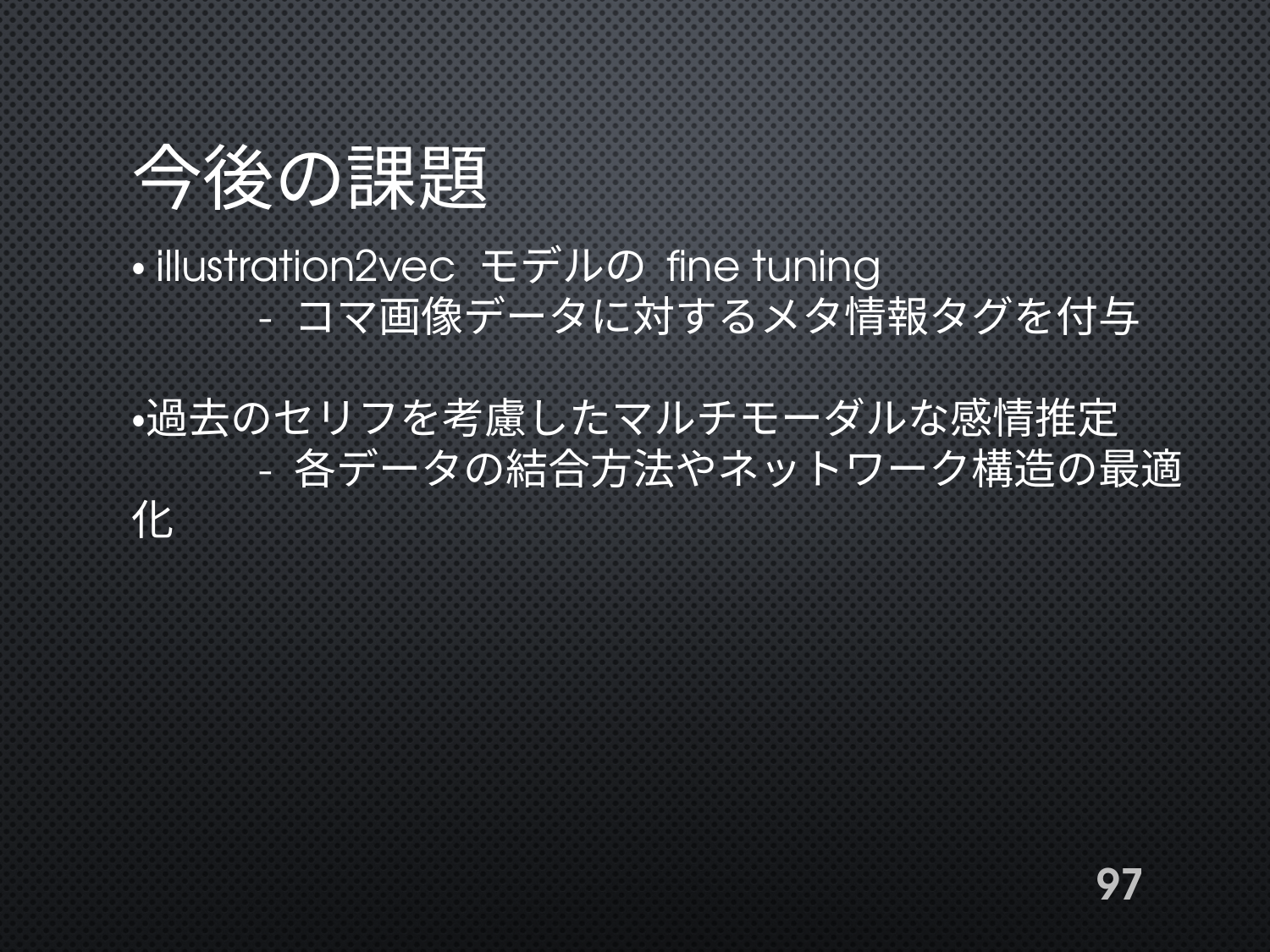

# 今後の課題
・illustration2vec モデルの fine tuning
	- コマ画像データに対するメタ情報タグを付与

・過去のセリフを考慮したマルチモーダルな感情推定
	- 各データの結合方法やネットワーク構造の最適化

97